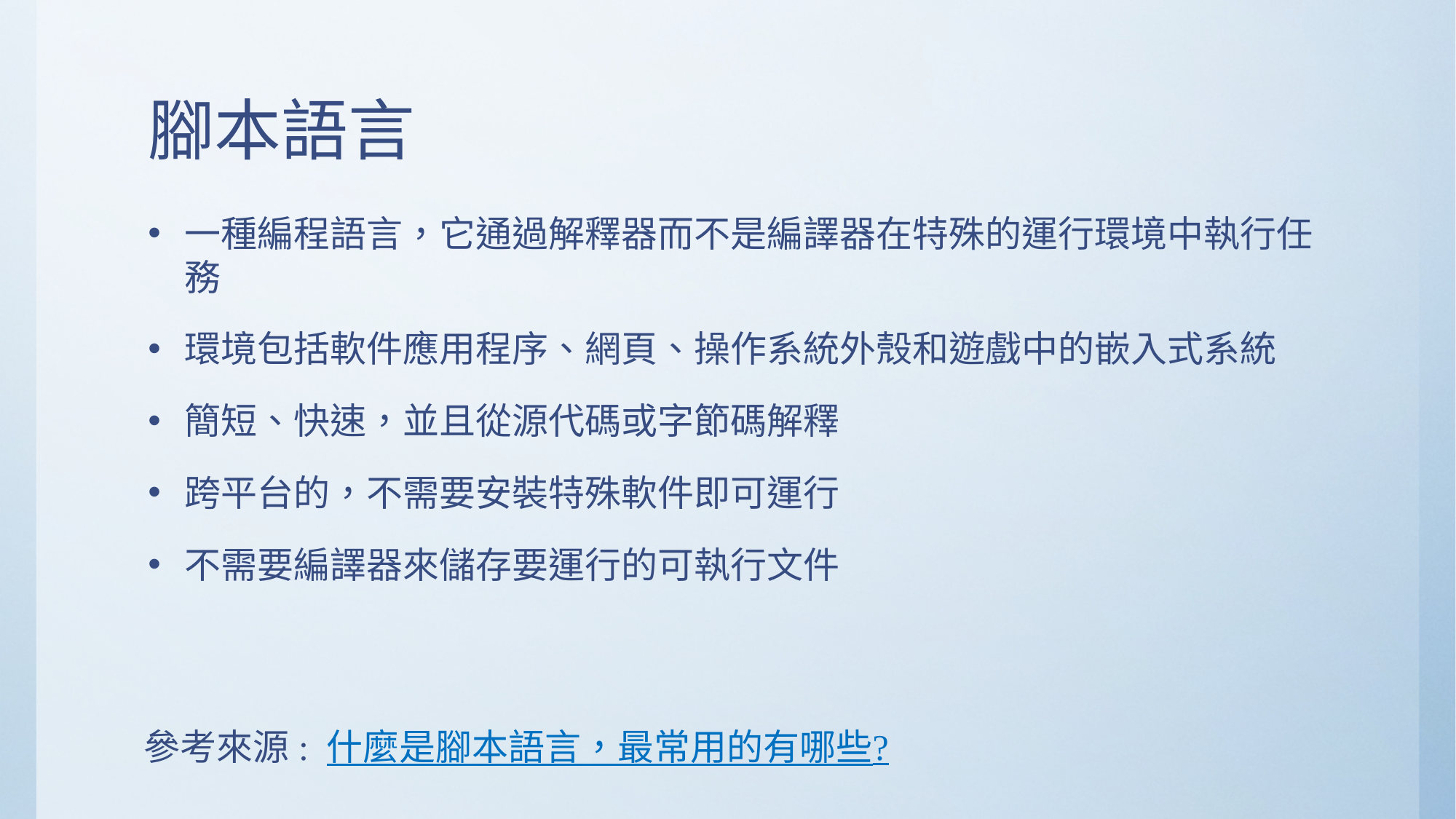

# 腳本語言
一種編程語言，它通過解釋器而不是編譯器在特殊的運行環境中執行任務
環境包括軟件應用程序、網頁、操作系統外殼和遊戲中的嵌入式系統
簡短、快速，並且從源代碼或字節碼解釋
跨平台的，不需要安裝特殊軟件即可運行
不需要編譯器來儲存要運行的可執行文件
參考來源: 什麼是腳本語言，最常用的有哪些?